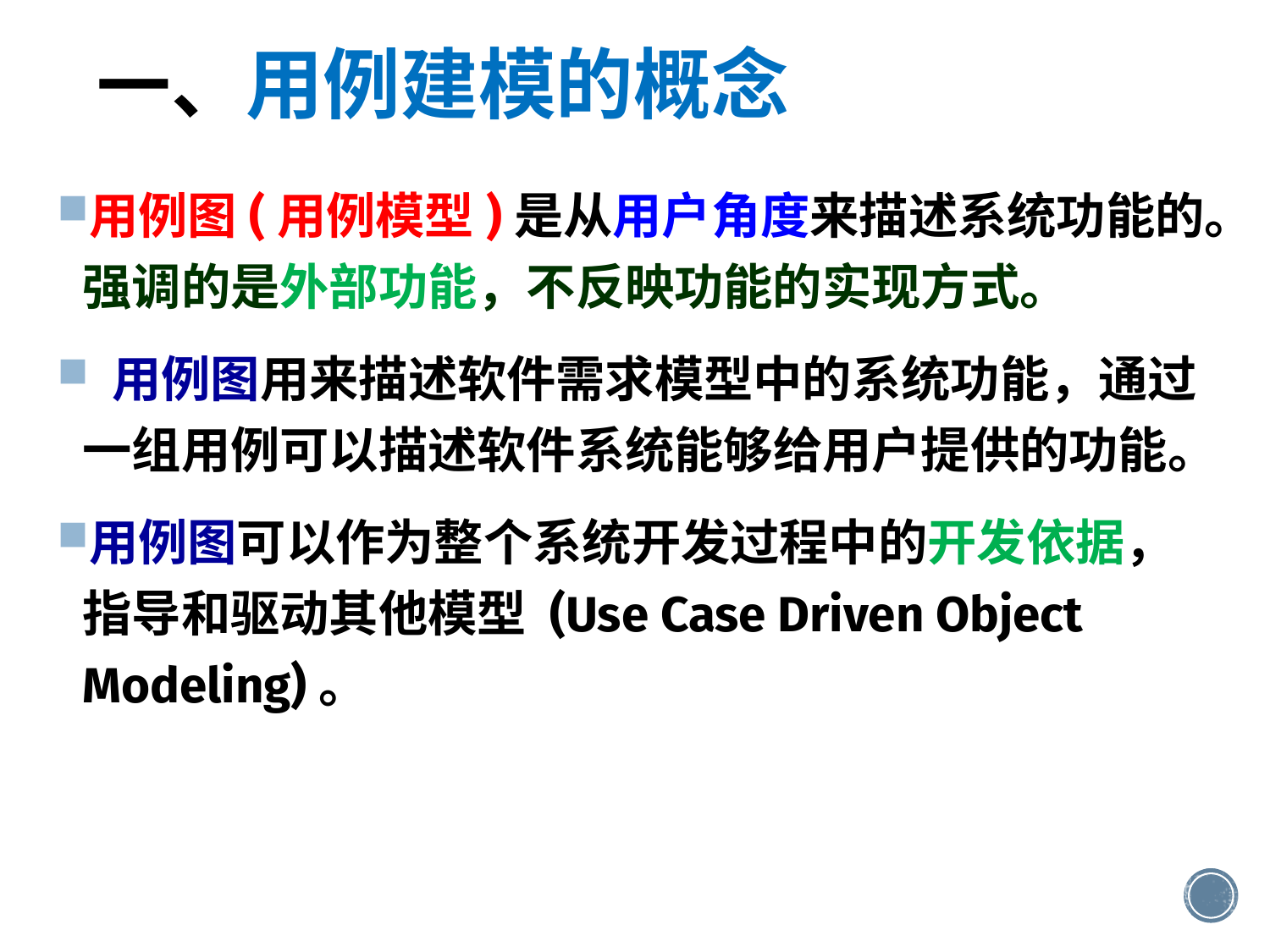

一、用例建模的概念
用例图(用例模型)是从用户角度来描述系统功能的。强调的是外部功能，不反映功能的实现方式。
 用例图用来描述软件需求模型中的系统功能，通过一组用例可以描述软件系统能够给用户提供的功能。
用例图可以作为整个系统开发过程中的开发依据，指导和驱动其他模型 (Use Case Driven Object Modeling)。